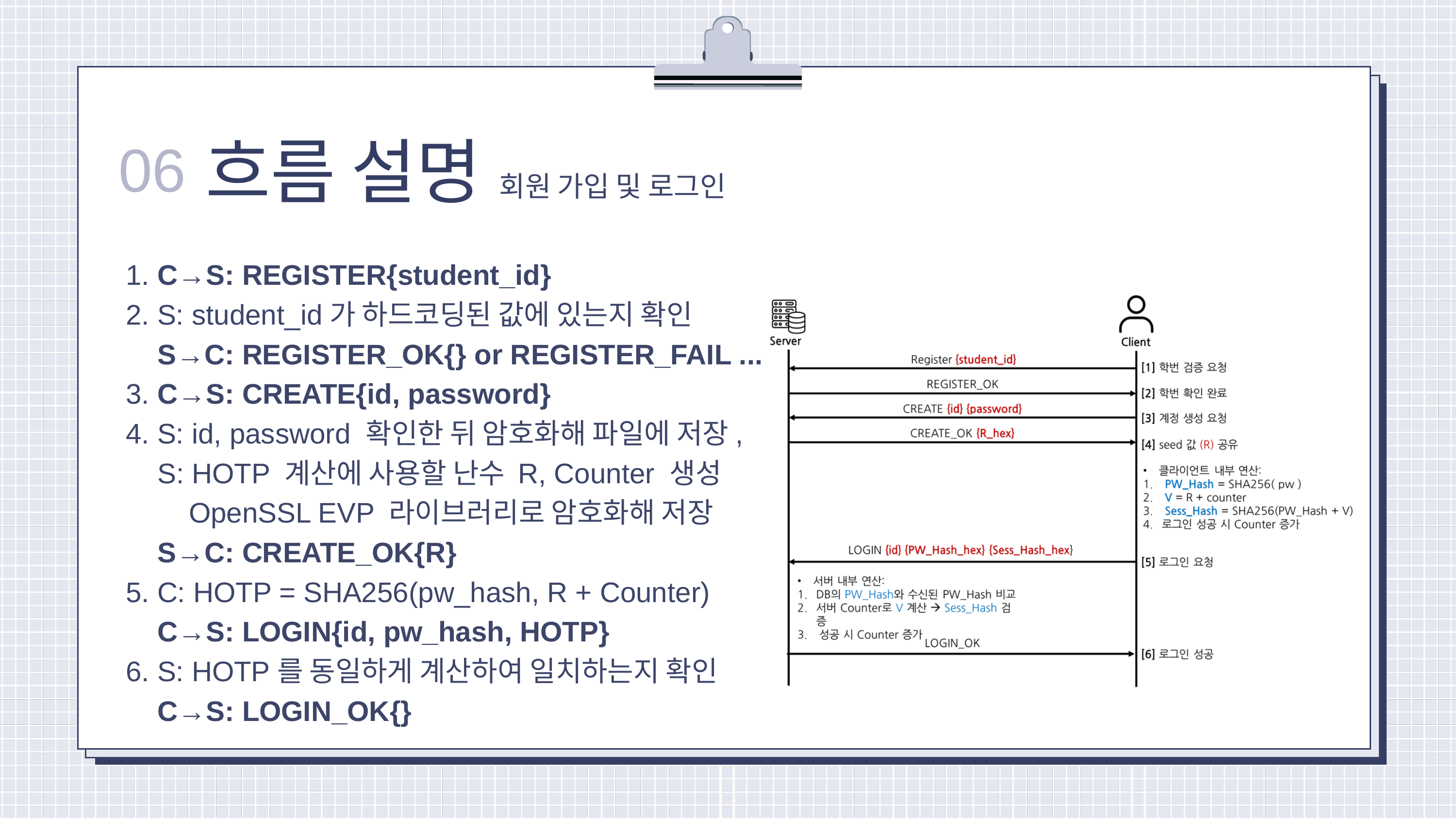

흐름 설명
06
회원 가입 및 로그인
1. C→S: REGISTER{student_id}
2. S: student_id가 하드코딩된 값에 있는지 확인
    S→C: REGISTER_OK{} or REGISTER_FAIL ...
3. C→S: CREATE{id, password}
4. S: id, password 확인한 뒤 암호화해 파일에 저장,
    S: HOTP 계산에 사용할 난수 R, Counter 생성
        OpenSSL EVP 라이브러리로 암호화해 저장
    S→C: CREATE_OK{R}
5. C: HOTP = SHA256(pw_hash, R + Counter)
    C→S: LOGIN{id, pw_hash, HOTP}
6. S: HOTP를 동일하게 계산하여 일치하는지 확인
    C→S: LOGIN_OK{}